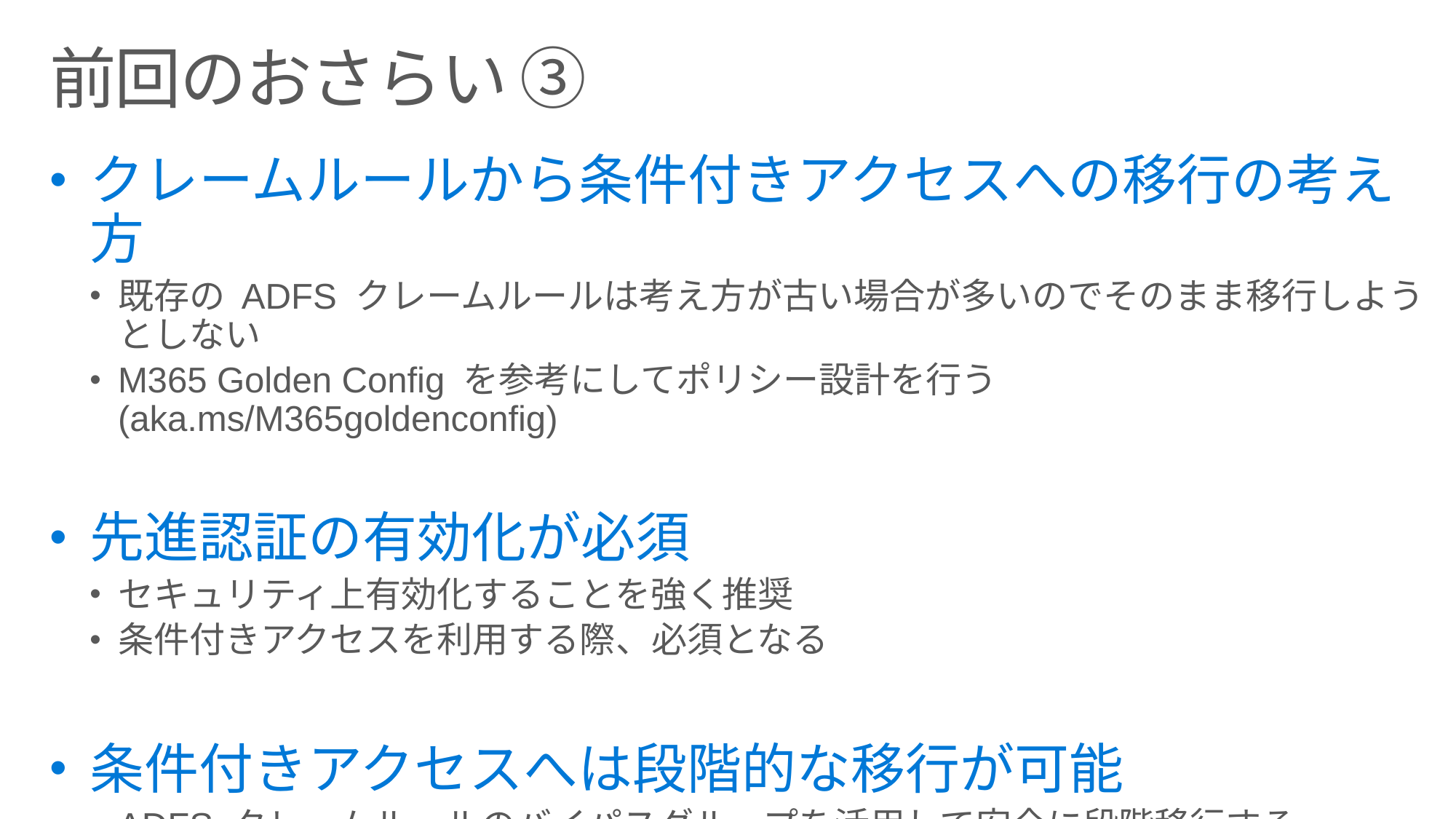

# 前回のおさらい ③
クレームルールから条件付きアクセスへの移行の考え方
既存の ADFS クレームルールは考え方が古い場合が多いのでそのまま移行しようとしない
M365 Golden Config を参考にしてポリシー設計を行う (aka.ms/M365goldenconfig)

先進認証の有効化が必須
セキュリティ上有効化することを強く推奨
条件付きアクセスを利用する際、必須となる

条件付きアクセスへは段階的な移行が可能
ADFS クレームルールのバイパスグループを活用して安全に段階移行する